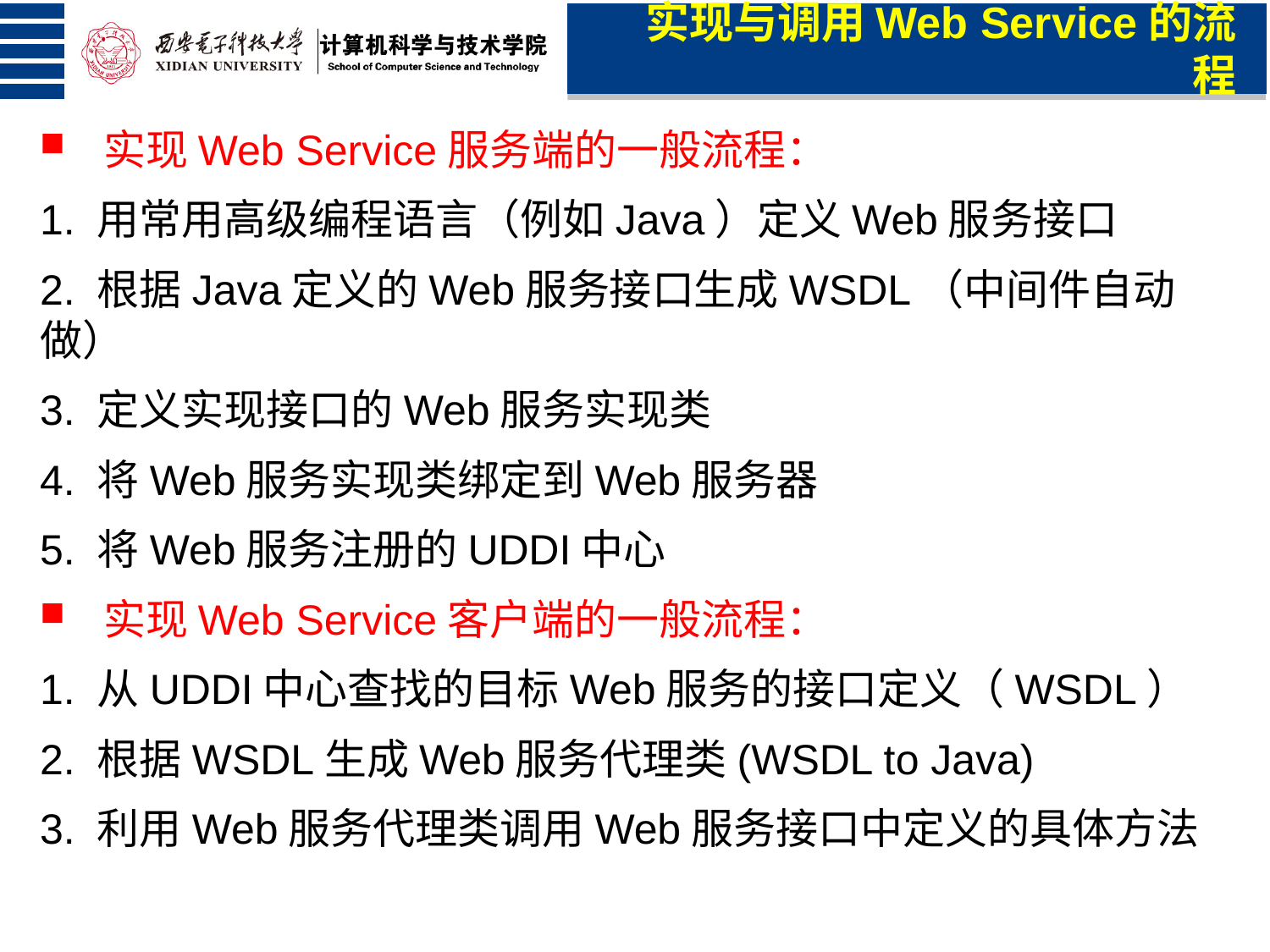

实现与调用Web Service的流程
实现Web Service服务端的一般流程：
1. 用常用高级编程语言（例如Java）定义Web服务接口
2. 根据Java定义的Web服务接口生成WSDL（中间件自动做）
3. 定义实现接口的Web服务实现类
4. 将Web服务实现类绑定到Web服务器
5. 将Web服务注册的UDDI中心
实现Web Service客户端的一般流程：
1. 从UDDI中心查找的目标Web服务的接口定义（WSDL）
2. 根据WSDL生成Web服务代理类(WSDL to Java)
3. 利用Web服务代理类调用Web服务接口中定义的具体方法